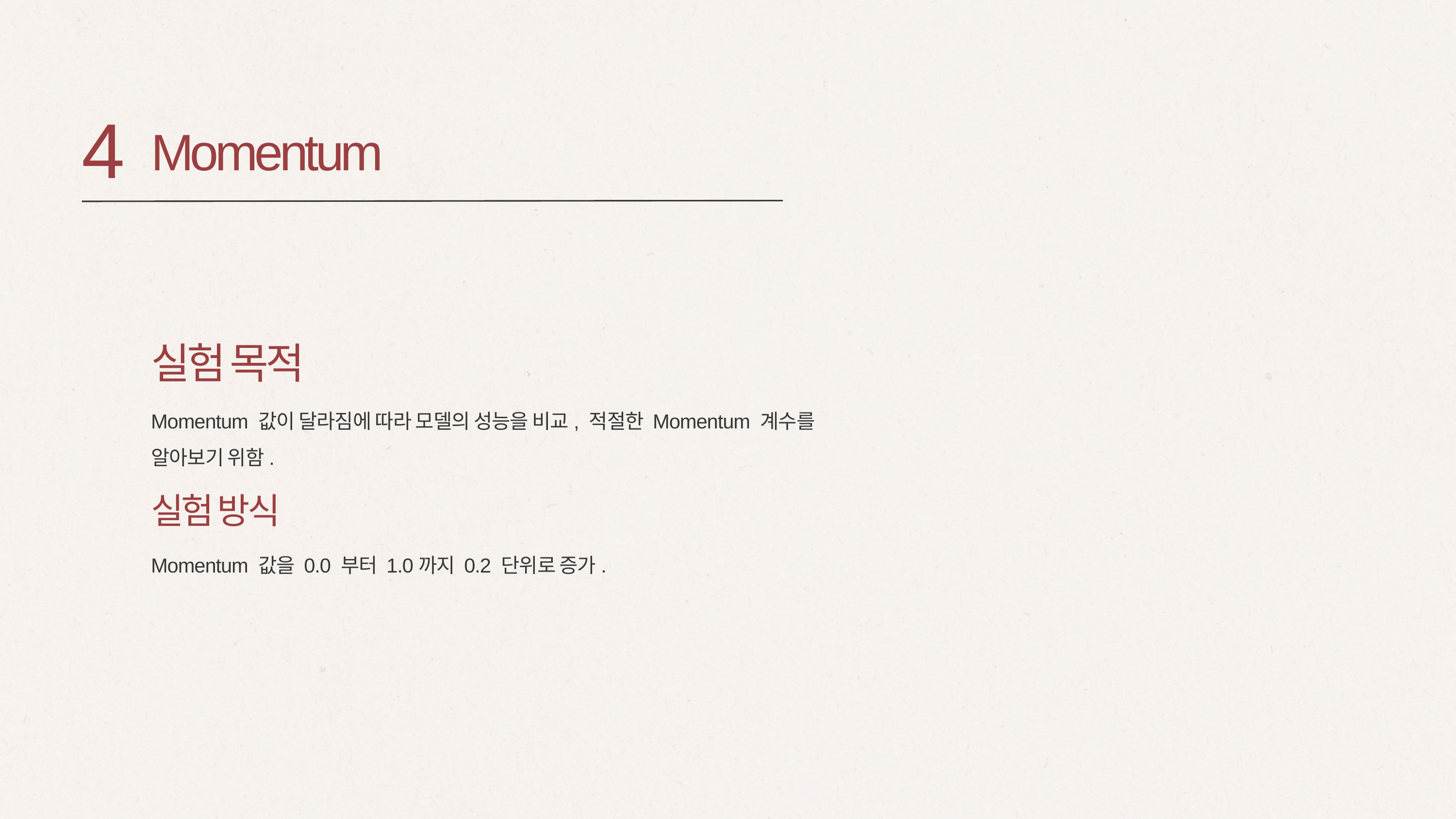

4
Momentum

실험 목적
Momentum 값이 달라짐에 따라 모델의 성능을 비교, 적절한 Momentum 계수를 알아보기 위함.
실험 방식
Momentum 값을 0.0 부터 1.0까지 0.2 단위로 증가.